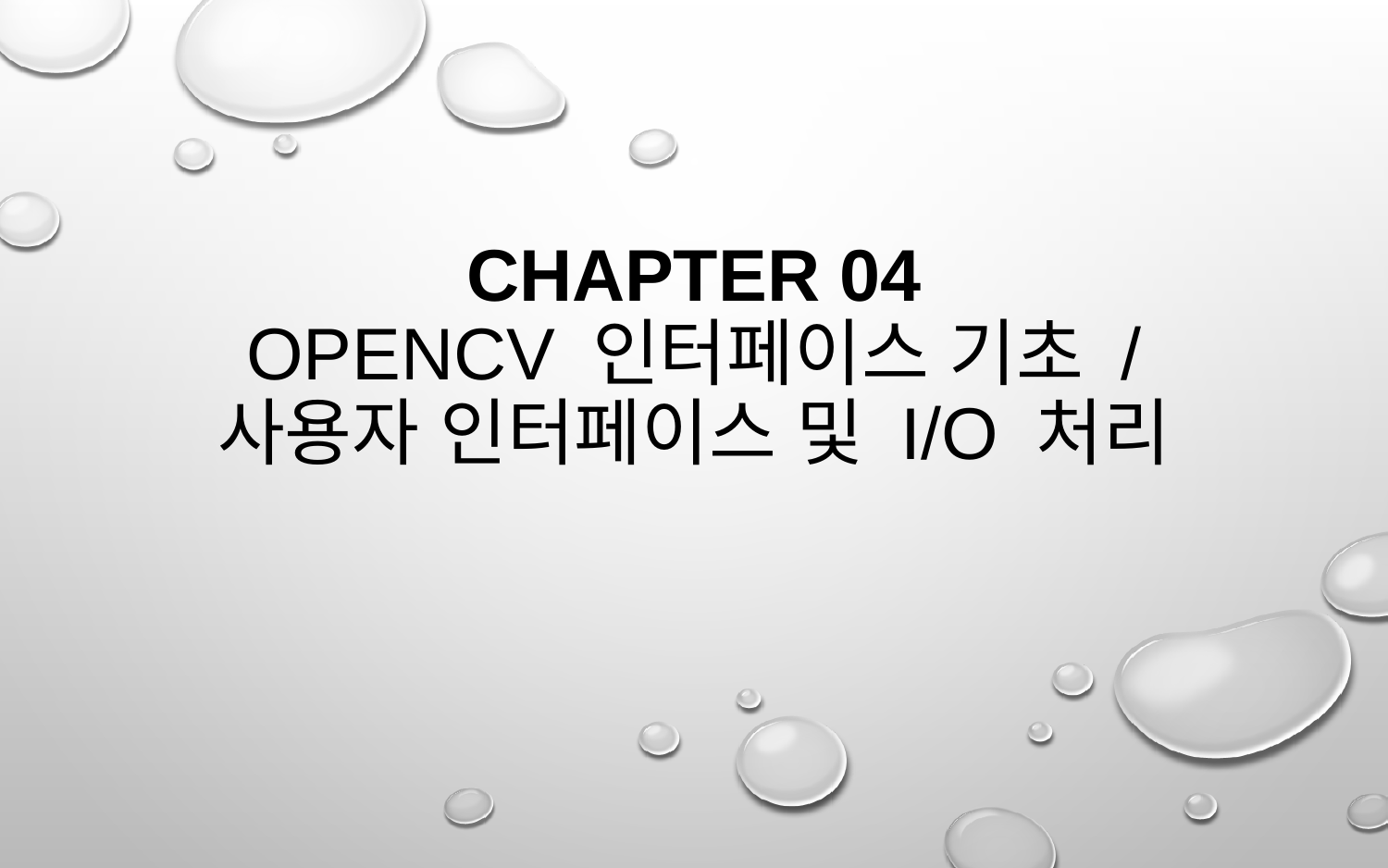

# CHAPTER 04 OpenCV 인터페이스 기초 / 사용자 인터페이스 및 I/O 처리